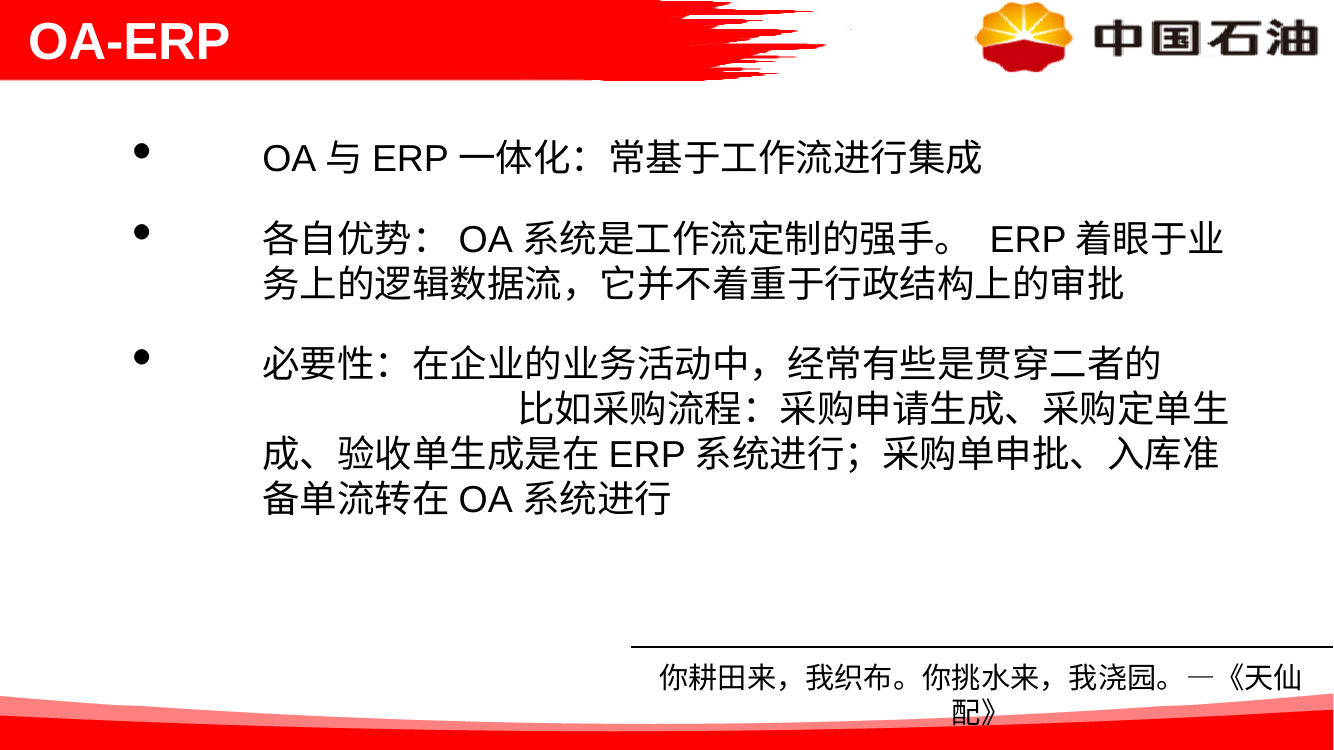

# OA-ERP
OA与ERP一体化：常基于工作流进行集成
各自优势：OA系统是工作流定制的强手。 ERP着眼于业务上的逻辑数据流，它并不着重于行政结构上的审批
必要性：在企业的业务活动中，经常有些是贯穿二者的                                         比如采购流程：采购申请生成、采购定单生成、验收单生成是在ERP系统进行；采购单申批、入库准备单流转在OA系统进行
前世今生
你耕田来，我织布。你挑水来，我浇园。—《天仙配》